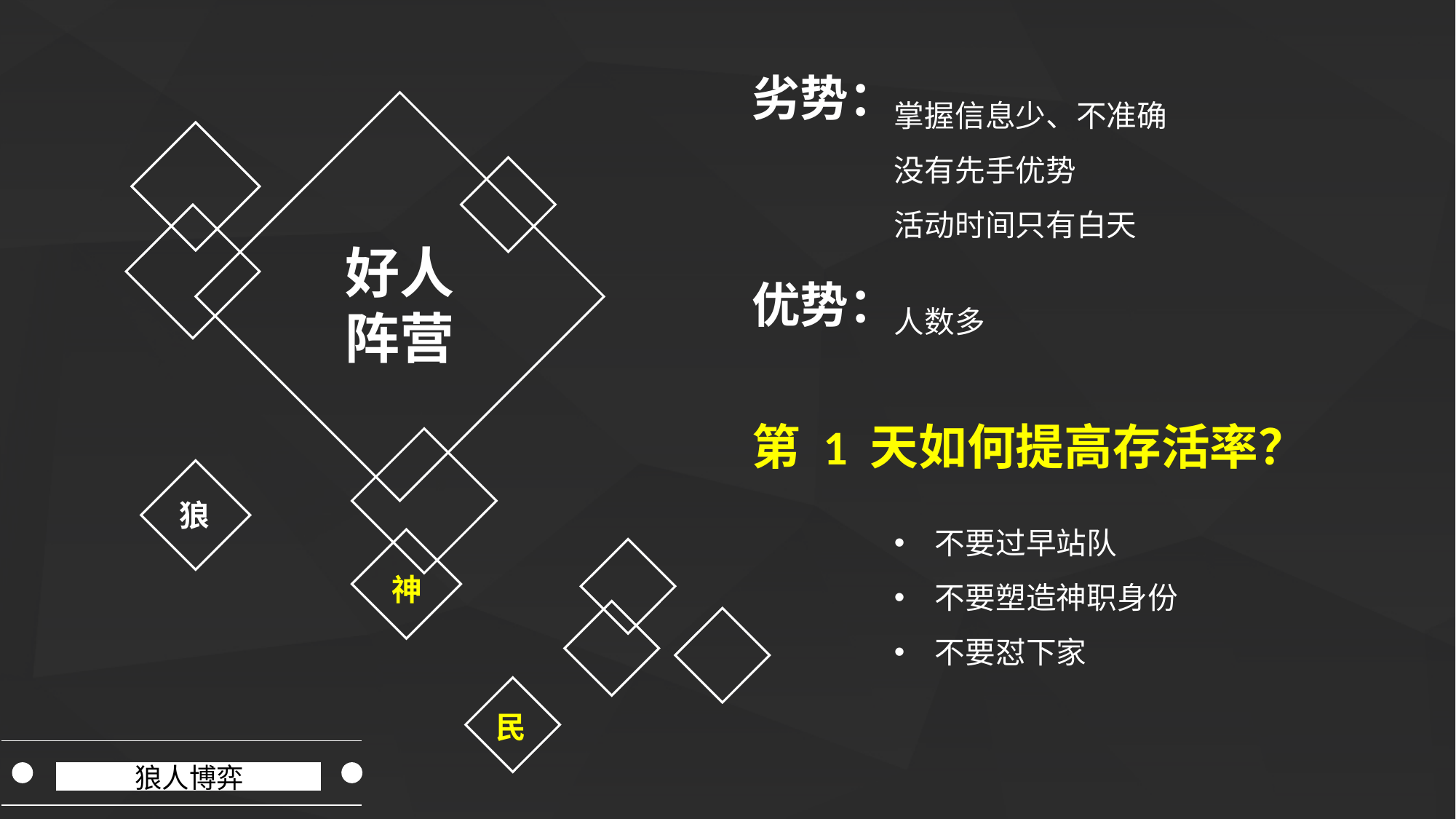

劣势：
掌握信息少、不准确
没有先手优势
活动时间只有白天

好人
阵营
优势：
人数多
第 1 天如何提高存活率？

狼
不要过早站队
不要塑造神职身份
不要怼下家

神

民
狼人博弈